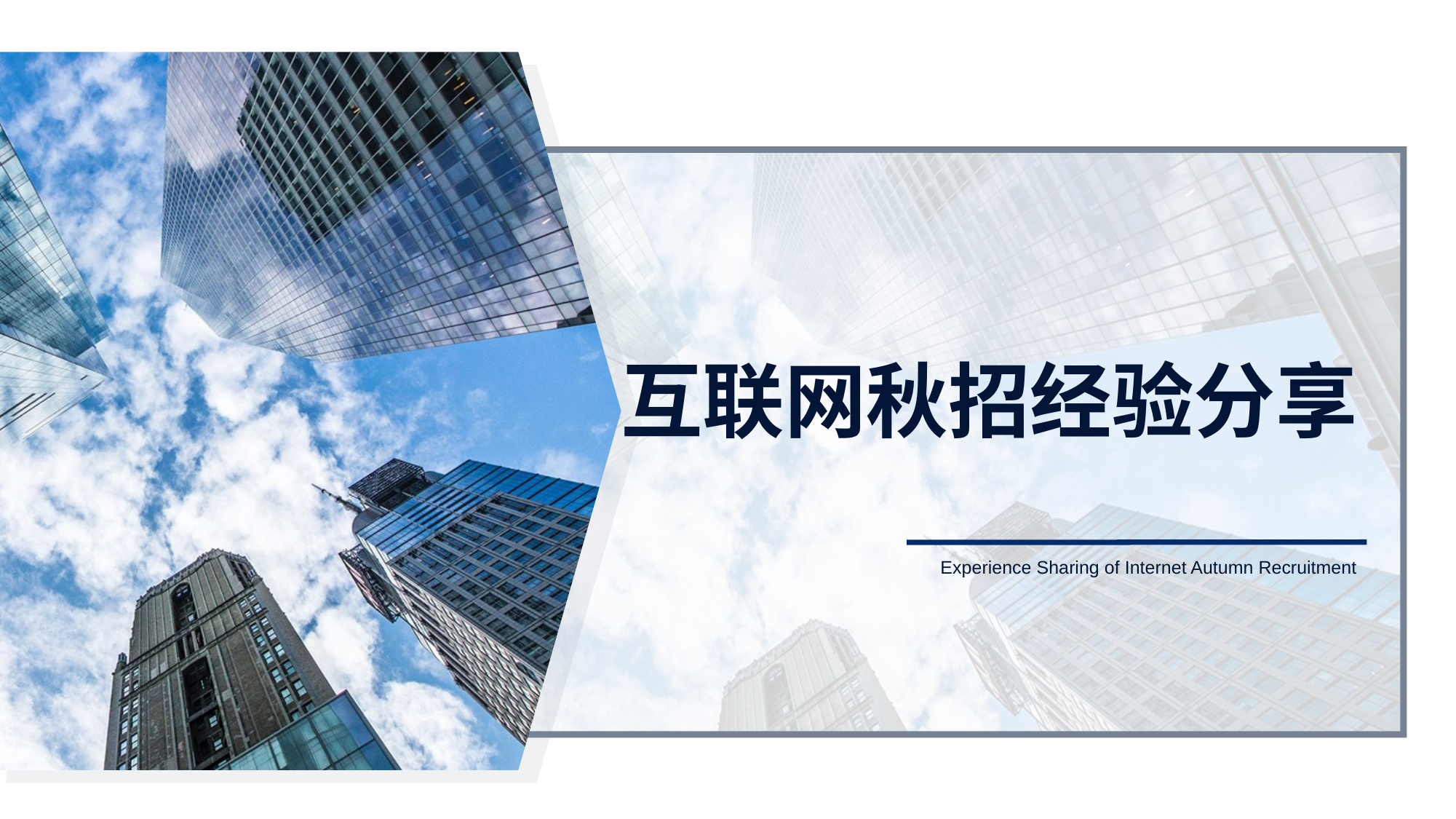

互联网秋招经验分享
Experience Sharing of Internet Autumn Recruitment